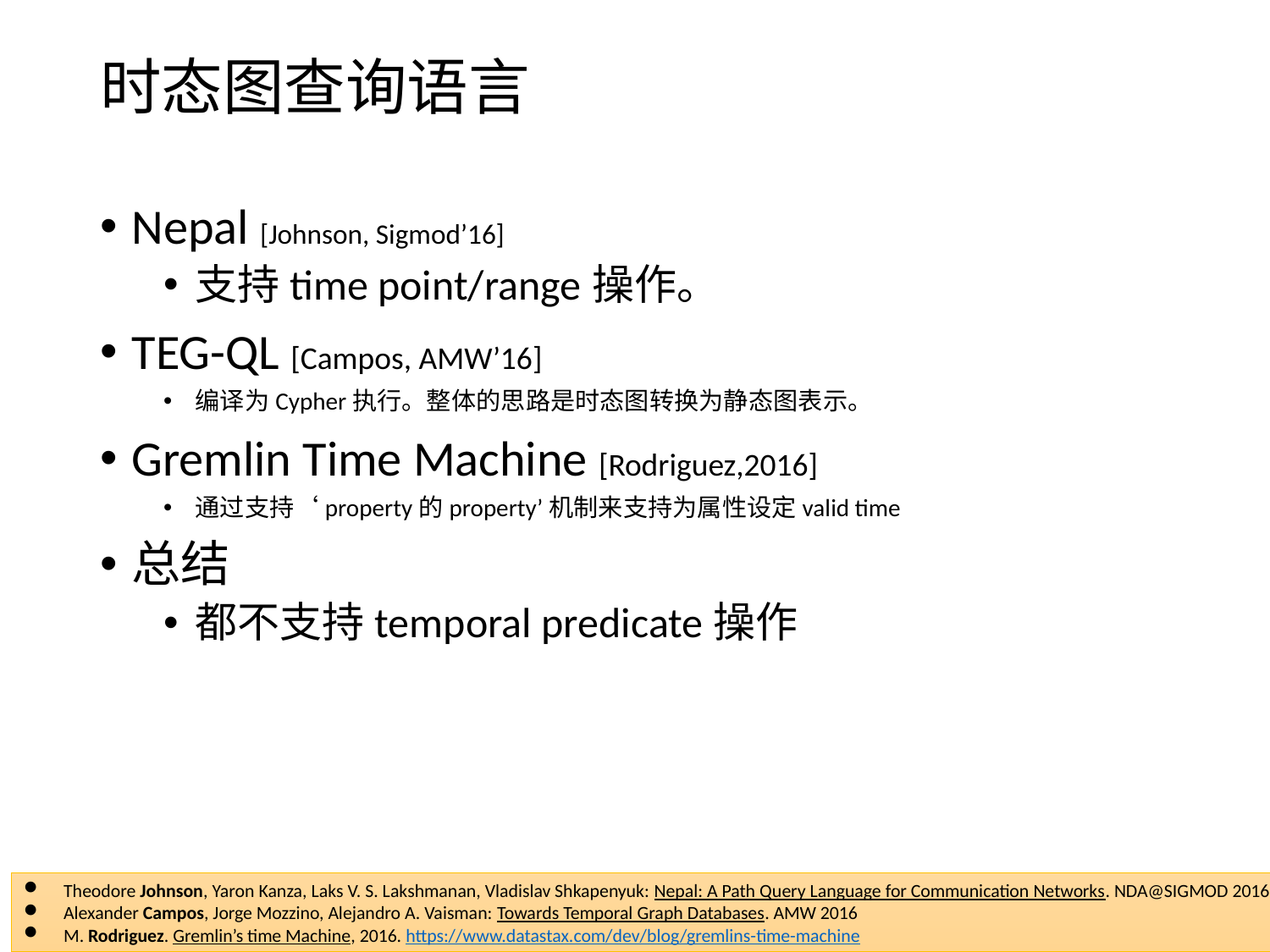

# 时态图查询语言
Nepal [Johnson, Sigmod’16]
支持time point/range操作。
TEG-QL [Campos, AMW’16]
编译为Cypher执行。整体的思路是时态图转换为静态图表示。
Gremlin Time Machine [Rodriguez,2016]
通过支持‘property的property’机制来支持为属性设定valid time
总结
都不支持temporal predicate操作
Theodore Johnson, Yaron Kanza, Laks V. S. Lakshmanan, Vladislav Shkapenyuk: Nepal: A Path Query Language for Communication Networks. NDA@SIGMOD 2016
Alexander Campos, Jorge Mozzino, Alejandro A. Vaisman: Towards Temporal Graph Databases. AMW 2016
M. Rodriguez. Gremlin’s time Machine, 2016. https://www.datastax.com/dev/blog/gremlins-time-machine